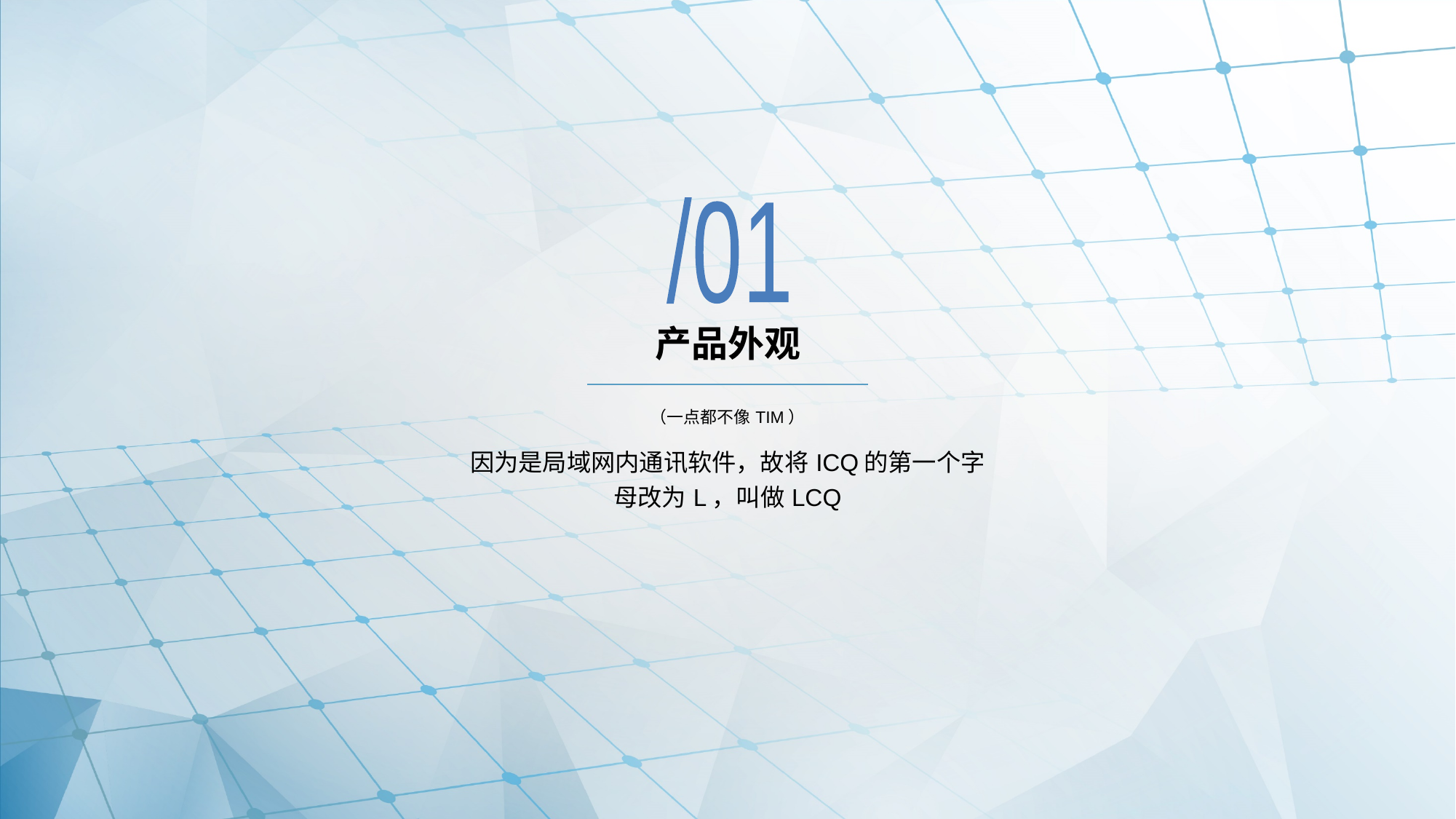

/01
# 产品外观
（一点都不像TIM）
因为是局域网内通讯软件，故将ICQ的第一个字母改为L，叫做LCQ